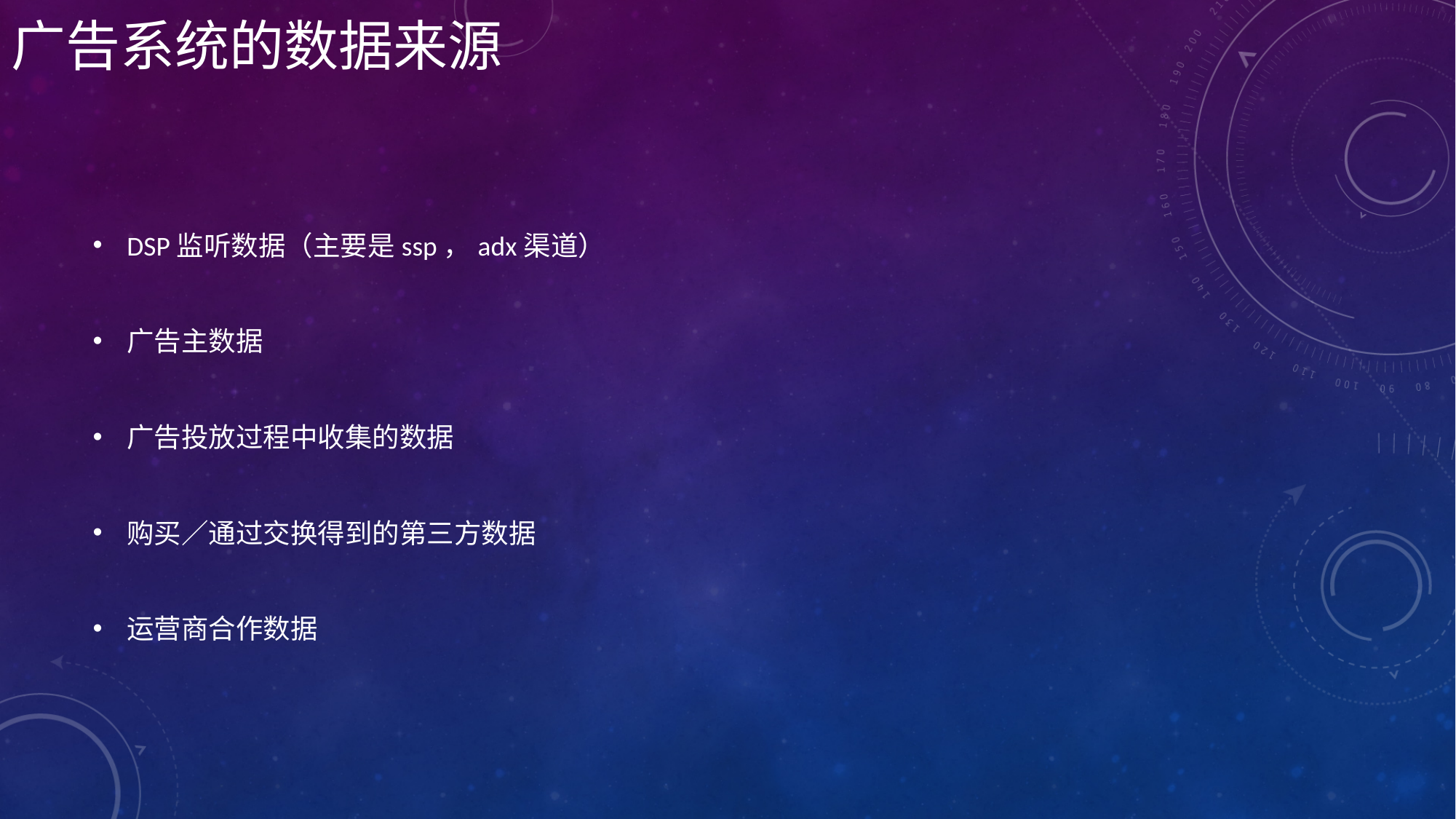

# 广告系统的数据来源
DSP监听数据（主要是ssp，adx渠道）

广告主数据

广告投放过程中收集的数据

购买／通过交换得到的第三方数据

运营商合作数据